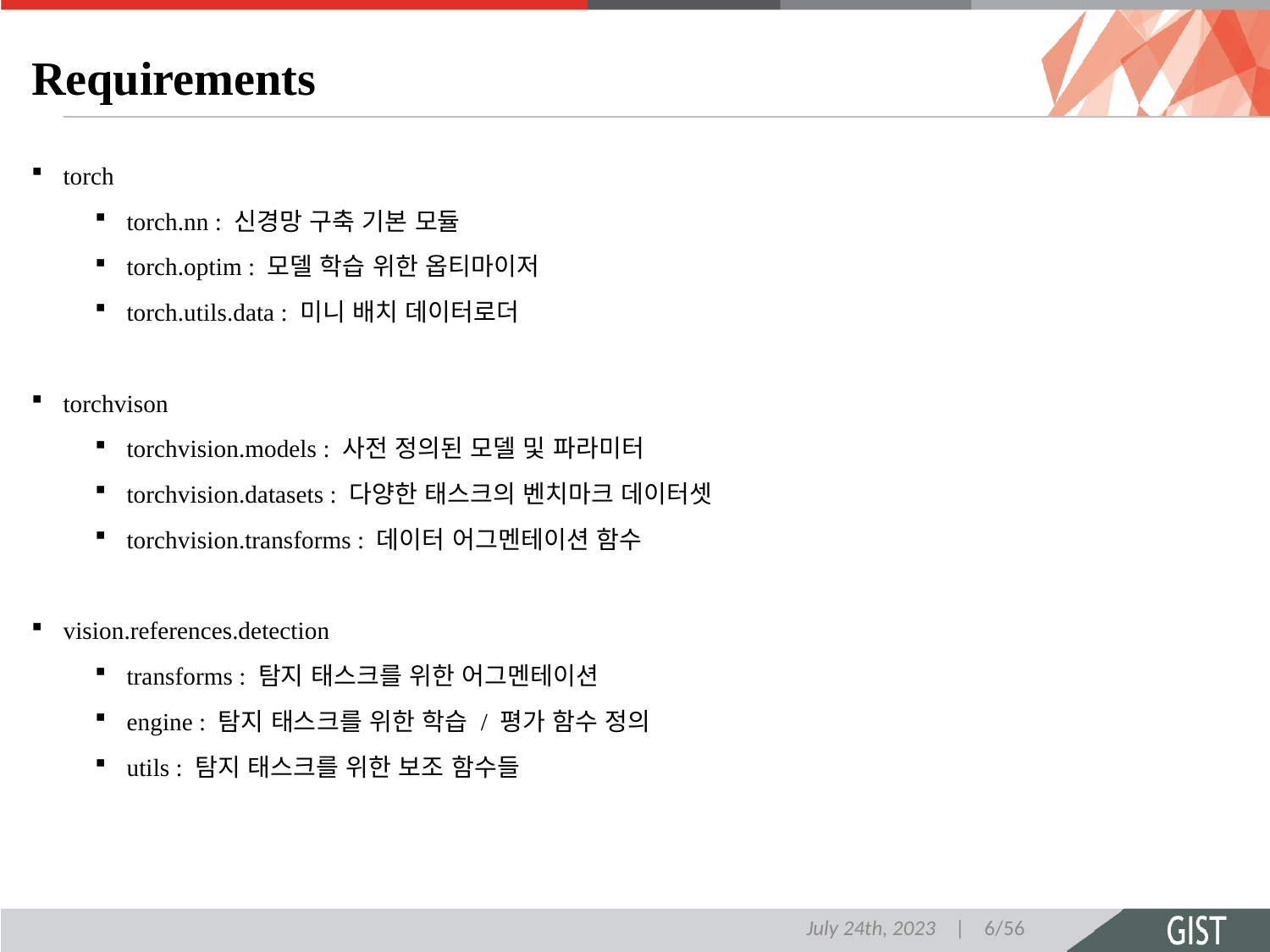

# Requirements
torch
torch.nn : 신경망 구축 기본 모듈
torch.optim : 모델 학습 위한 옵티마이저
torch.utils.data : 미니 배치 데이터로더

torchvison
torchvision.models : 사전 정의된 모델 및 파라미터
torchvision.datasets : 다양한 태스크의 벤치마크 데이터셋
torchvision.transforms : 데이터 어그멘테이션 함수

vision.references.detection
transforms : 탐지 태스크를 위한 어그멘테이션
engine : 탐지 태스크를 위한 학습 / 평가 함수 정의
utils : 탐지 태스크를 위한 보조 함수들
July 24th, 2023    |    6/56